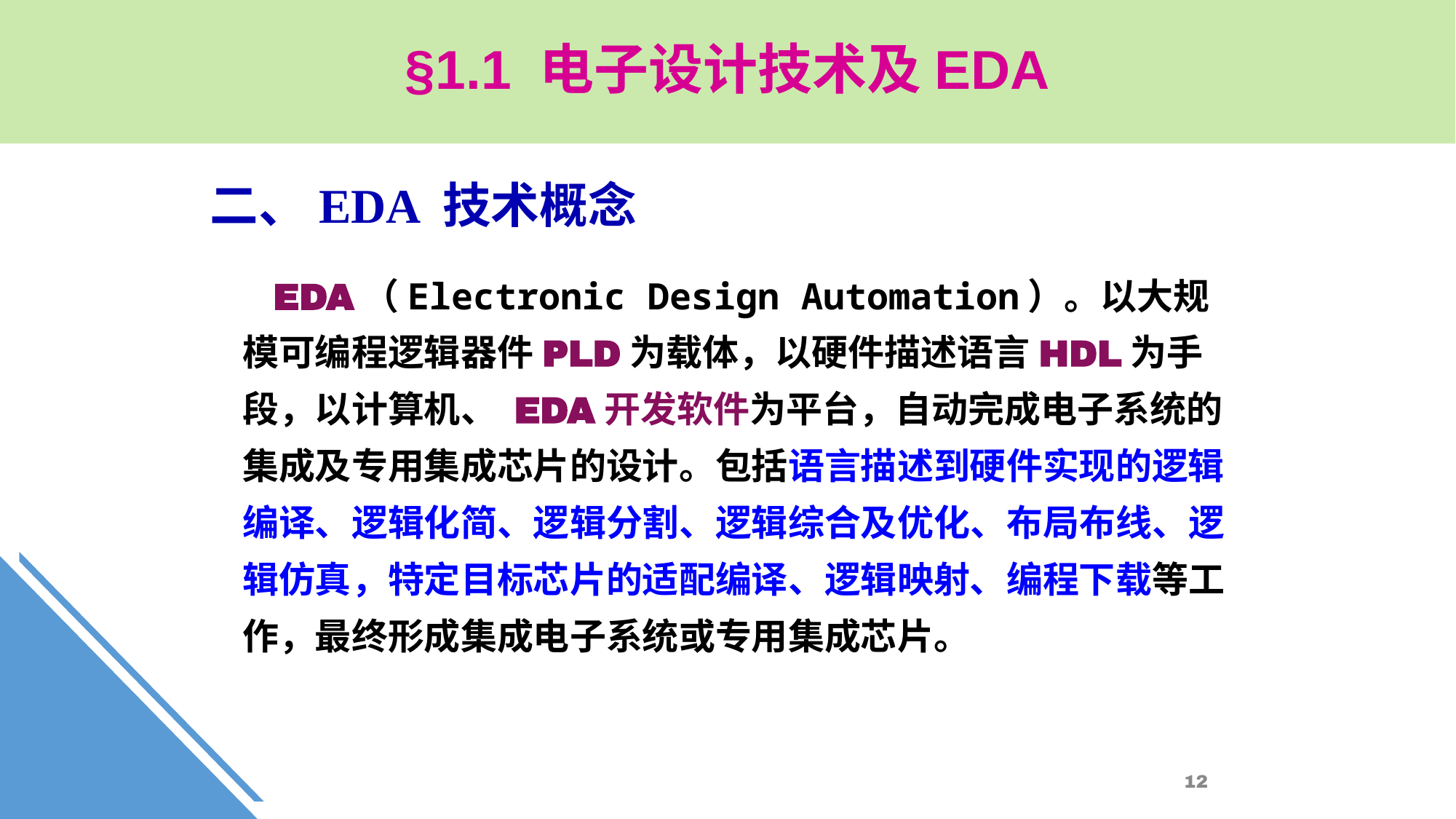

§1.1 电子设计技术及EDA
二、EDA 技术概念
   EDA（Electronic Design Automation）。以大规模可编程逻辑器件PLD为载体，以硬件描述语言HDL为手段，以计算机、 EDA开发软件为平台，自动完成电子系统的集成及专用集成芯片的设计。包括语言描述到硬件实现的逻辑编译、逻辑化简、逻辑分割、逻辑综合及优化、布局布线、逻辑仿真，特定目标芯片的适配编译、逻辑映射、编程下载等工作，最终形成集成电子系统或专用集成芯片。

12